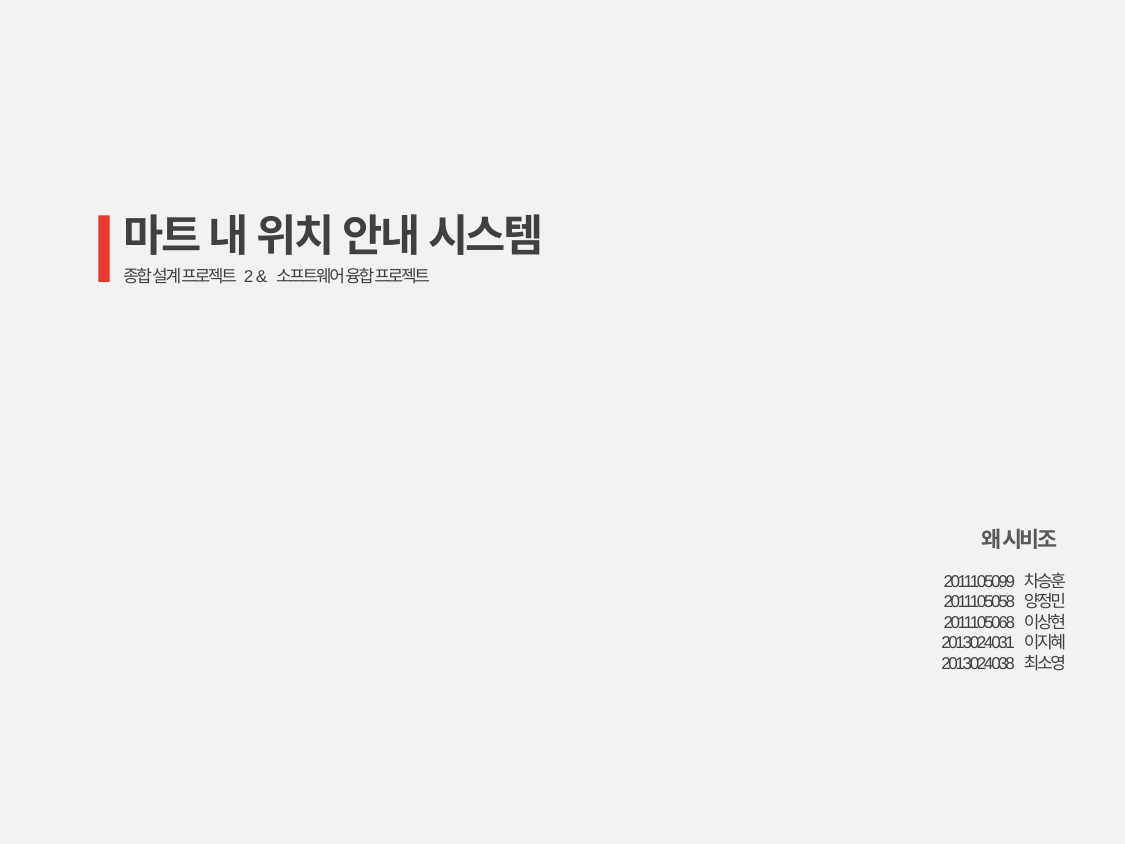

마트 내 위치 안내 시스템

종합 설계 프로젝트 2  &  소프트웨어 융합 프로젝트
왜 시비조
2011105099  차승훈
2011105058  양정민
2011105068  이상현
2013024031  이지혜
2013024038  최소영